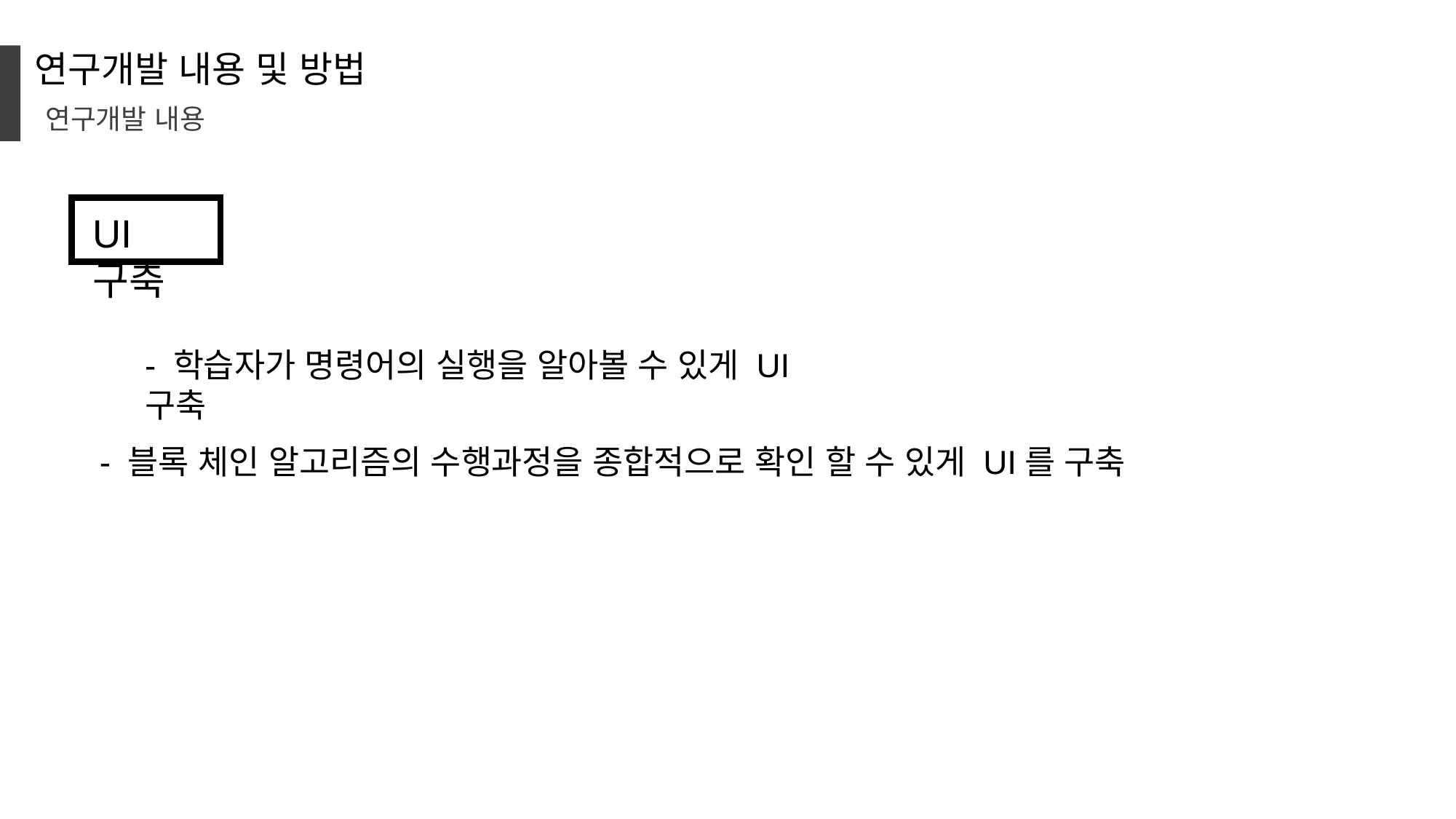

연구개발 내용 및 방법

연구개발 내용

UI 구축
- 학습자가 명령어의 실행을 알아볼 수 있게 UI 구축
- 블록 체인 알고리즘의 수행과정을 종합적으로 확인 할 수 있게 UI를 구축